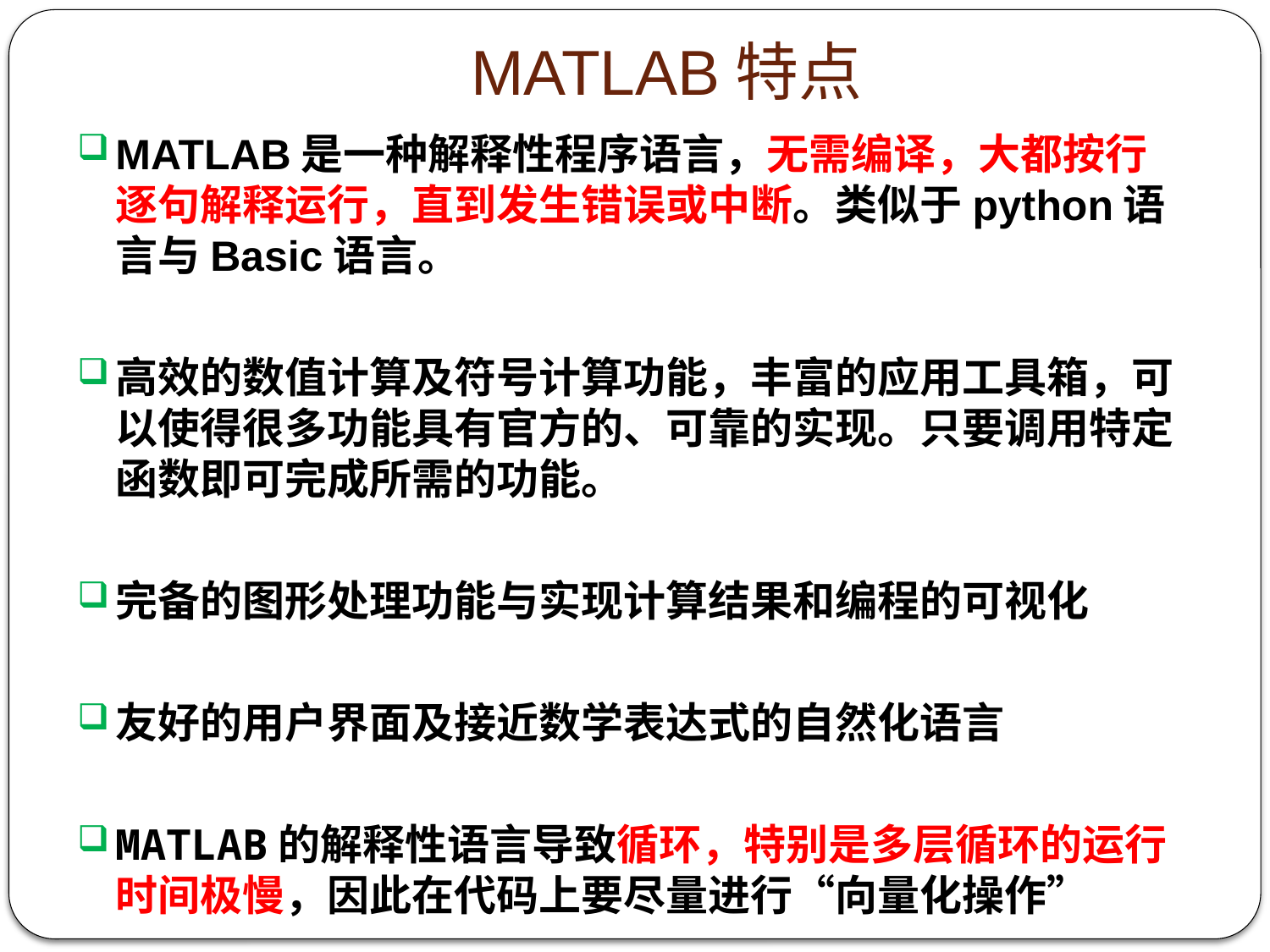

# MATLAB特点
MATLAB是一种解释性程序语言，无需编译，大都按行逐句解释运行，直到发生错误或中断。类似于python语言与Basic语言。

高效的数值计算及符号计算功能，丰富的应用工具箱，可以使得很多功能具有官方的、可靠的实现。只要调用特定函数即可完成所需的功能。

完备的图形处理功能与实现计算结果和编程的可视化

友好的用户界面及接近数学表达式的自然化语言

MATLAB的解释性语言导致循环，特别是多层循环的运行时间极慢，因此在代码上要尽量进行“向量化操作”